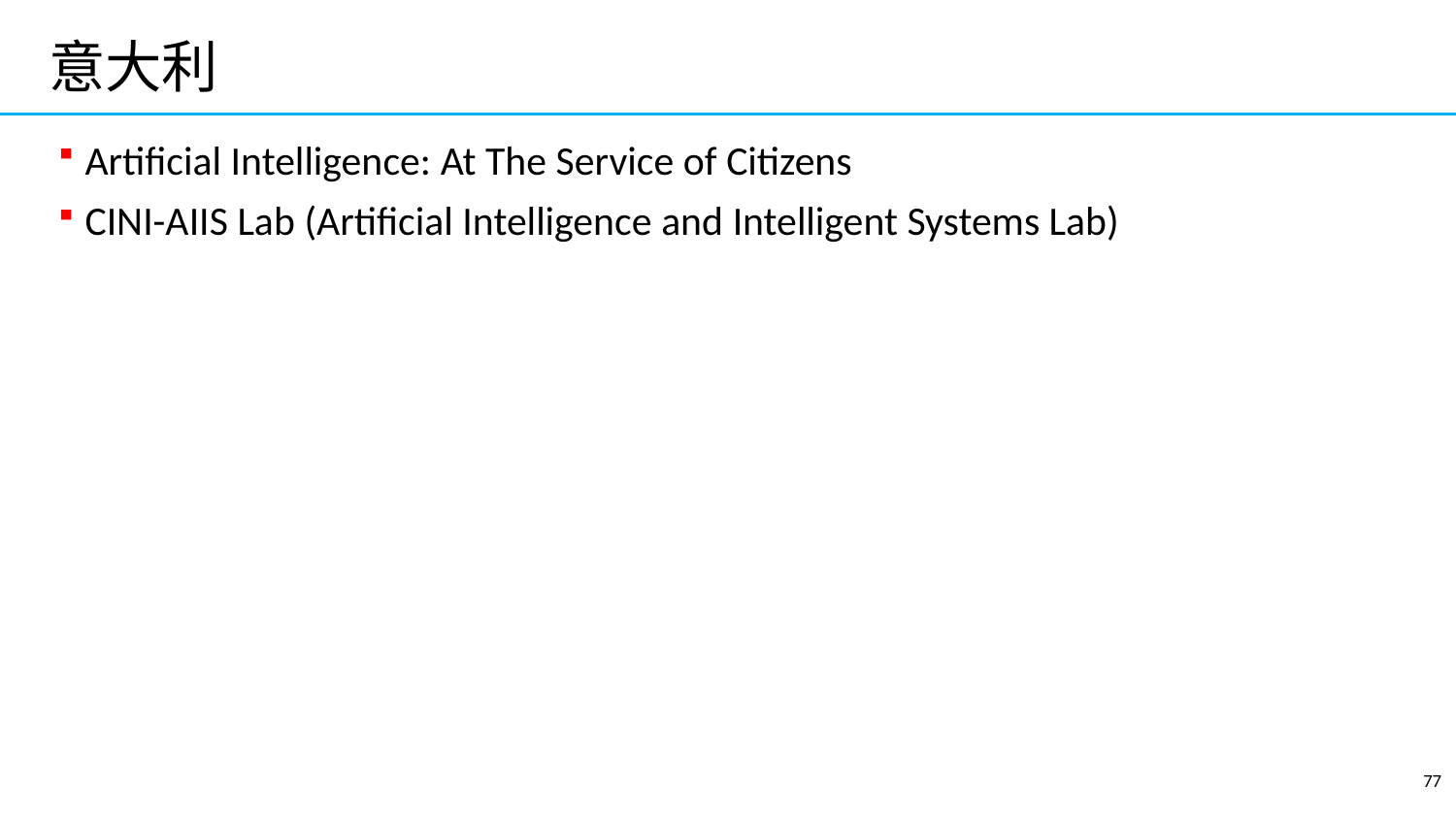

# 意大利

Artificial Intelligence: At The Service of Citizens
CINI-AIIS Lab (Artificial Intelligence and Intelligent Systems Lab)
77